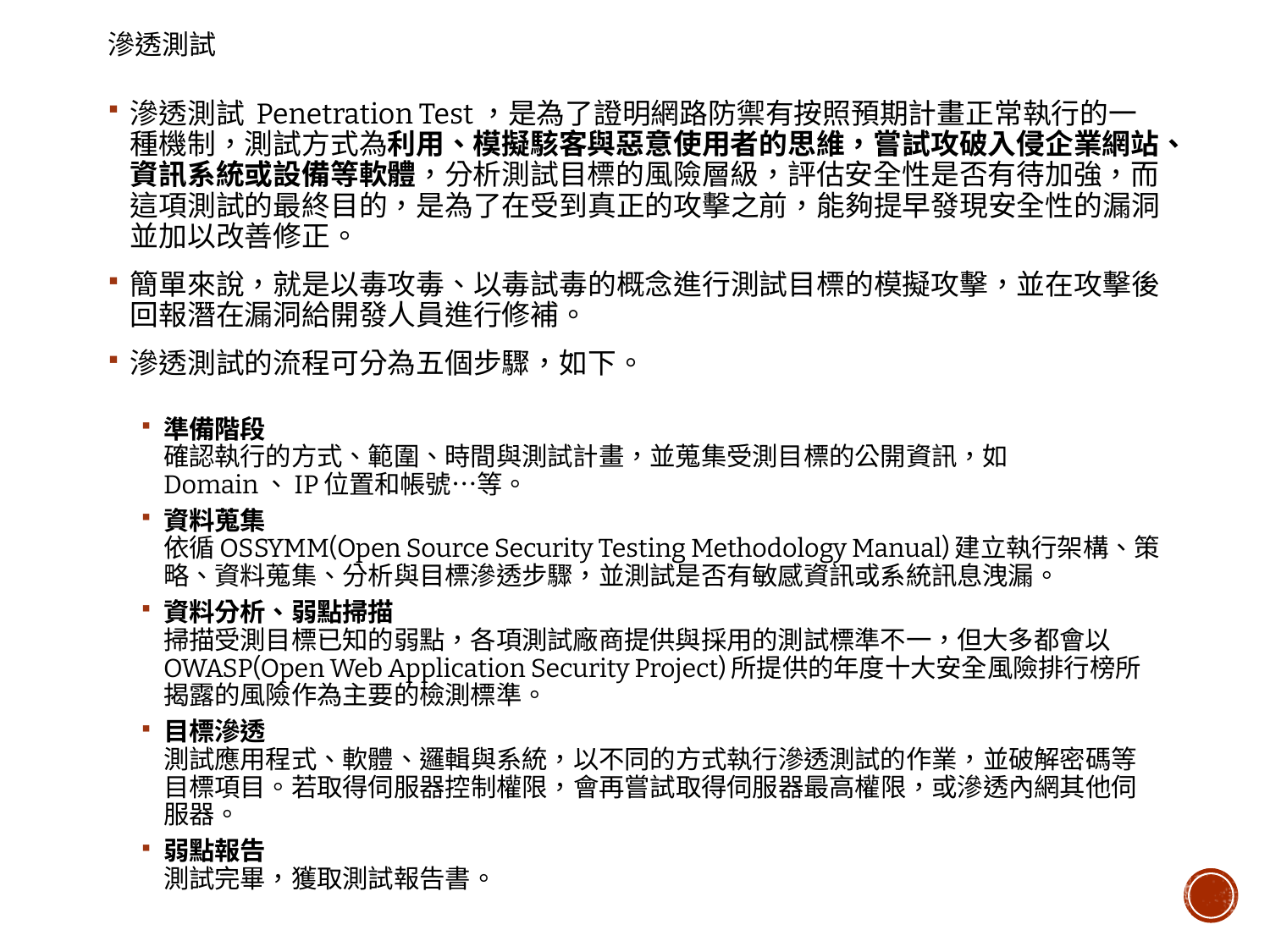

# 滲透測試
滲透測試 Penetration Test，是為了證明網路防禦有按照預期計畫正常執行的一種機制，測試方式為利用、模擬駭客與惡意使用者的思維，嘗試攻破入侵企業網站、資訊系統或設備等軟體，分析測試目標的風險層級，評估安全性是否有待加強，而這項測試的最終目的，是為了在受到真正的攻擊之前，能夠提早發現安全性的漏洞並加以改善修正。
簡單來說，就是以毒攻毒、以毒試毒的概念進行測試目標的模擬攻擊，並在攻擊後回報潛在漏洞給開發人員進行修補。
滲透測試的流程可分為五個步驟，如下。
準備階段
確認執行的方式、範圍、時間與測試計畫，並蒐集受測目標的公開資訊，如Domain、IP位置和帳號…等。
資料蒐集
依循OSSYMM(Open Source Security Testing Methodology Manual)建立執行架構、策略、資料蒐集、分析與目標滲透步驟，並測試是否有敏感資訊或系統訊息洩漏。
資料分析、弱點掃描
掃描受測目標已知的弱點，各項測試廠商提供與採用的測試標準不一，但大多都會以OWASP(Open Web Application Security Project)所提供的年度十大安全風險排行榜所揭露的風險作為主要的檢測標準。
目標滲透
測試應用程式、軟體、邏輯與系統，以不同的方式執行滲透測試的作業，並破解密碼等目標項目。若取得伺服器控制權限，會再嘗試取得伺服器最高權限，或滲透內網其他伺服器。
弱點報告
測試完畢，獲取測試報告書。